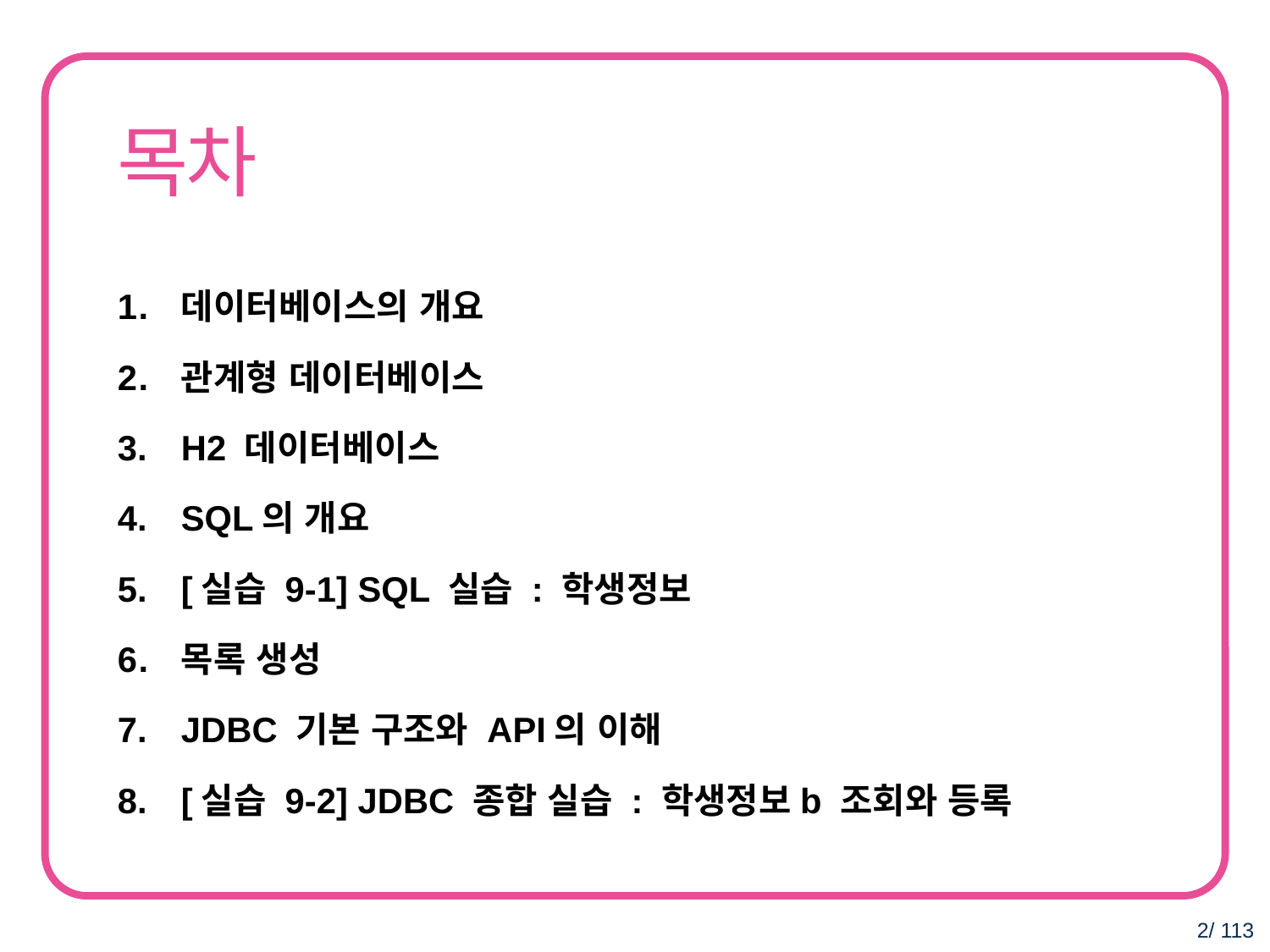

데이터베이스의 개요
관계형 데이터베이스
H2 데이터베이스
SQL의 개요
[실습 9-1] SQL 실습 : 학생정보
목록 생성
JDBC 기본 구조와 API의 이해
[실습 9-2] JDBC 종합 실습 : 학생정보b 조회와 등록